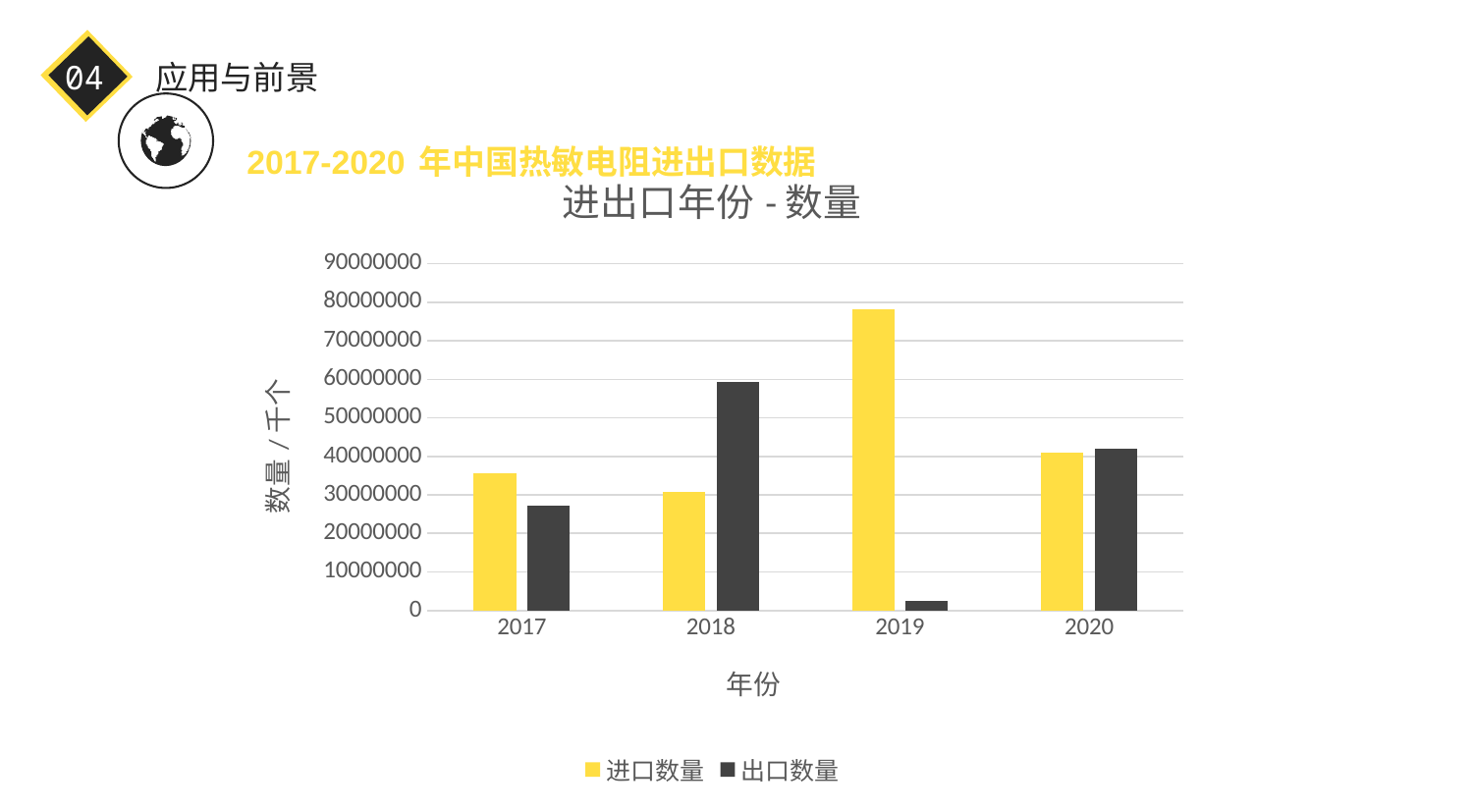

04
应用与前景

2017-2020年中国热敏电阻进出口数据

### Chart: 进出口年份-数量

| Category | 进口数量 | 出口数量 |
|---|---|---|
| 2017 | 35654585.0 | 27291288.0 |
| 2018 | 30804514.0 | 59357446.0 |
| 2019 | 78062940.0 | 2549020.0 |
| 2020 | 40935285.0 | 41877525.0 |